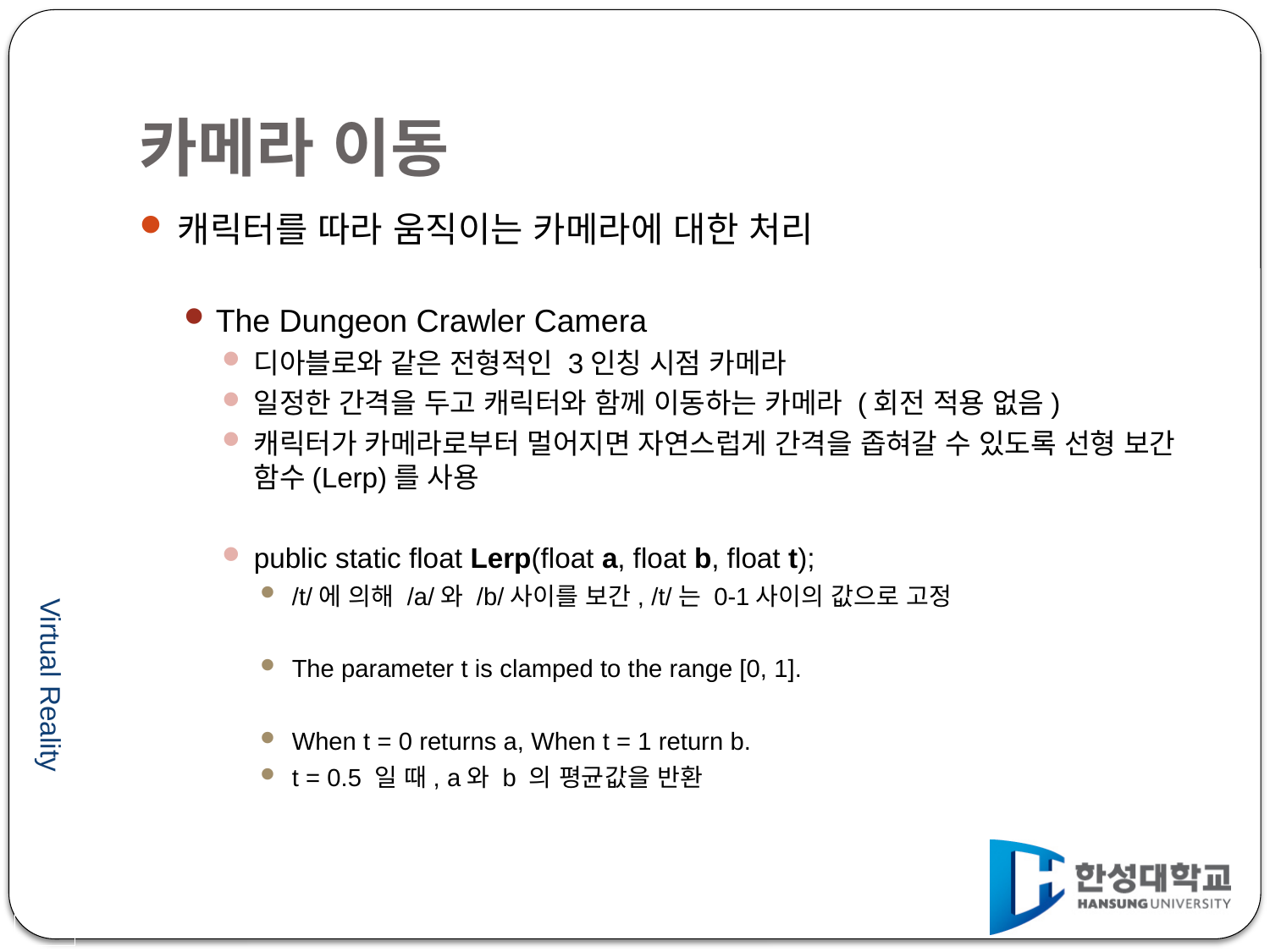

# 카메라 이동
캐릭터를 따라 움직이는 카메라에 대한 처리

The Dungeon Crawler Camera
디아블로와 같은 전형적인 3인칭 시점 카메라
일정한 간격을 두고 캐릭터와 함께 이동하는 카메라 (회전 적용 없음)
캐릭터가 카메라로부터 멀어지면 자연스럽게 간격을 좁혀갈 수 있도록 선형 보간 함수(Lerp)를 사용

public static float Lerp(float a, float b, float t);
/t/에 의해 /a/와 /b/사이를 보간, /t/는 0-1사이의 값으로 고정

The parameter t is clamped to the range [0, 1].

When t = 0 returns a, When t = 1 return b.
t = 0.5 일 때, a와 b 의 평균값을 반환